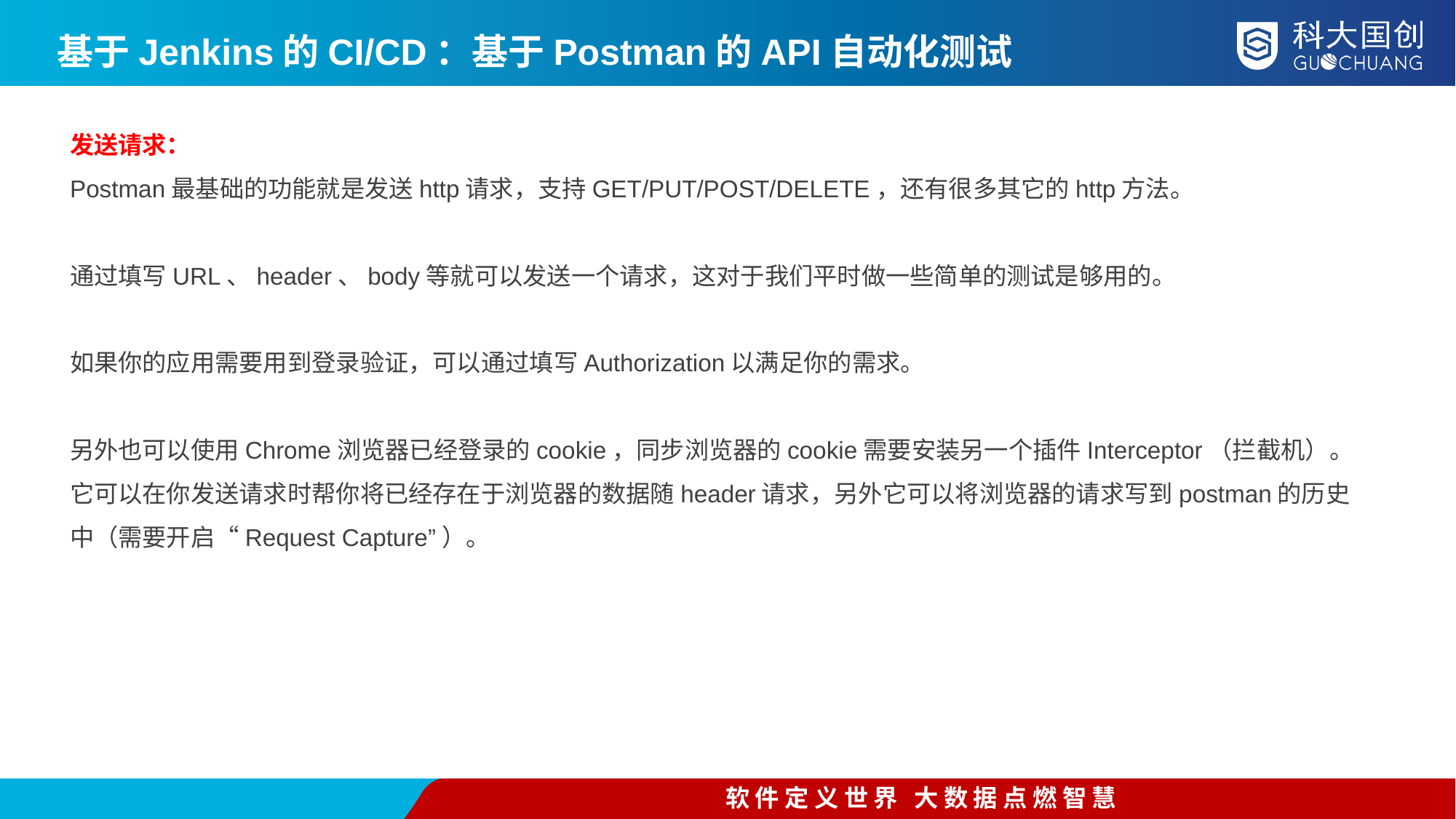

基于Jenkins的CI/CD：基于Postman的API自动化测试
发送请求：
Postman最基础的功能就是发送http请求，支持GET/PUT/POST/DELETE，还有很多其它的http方法。

通过填写URL、header、body等就可以发送一个请求，这对于我们平时做一些简单的测试是够用的。

如果你的应用需要用到登录验证，可以通过填写Authorization以满足你的需求。

另外也可以使用Chrome浏览器已经登录的cookie，同步浏览器的cookie需要安装另一个插件Interceptor（拦截机）。它可以在你发送请求时帮你将已经存在于浏览器的数据随header请求，另外它可以将浏览器的请求写到postman的历史中（需要开启“Request Capture”）。